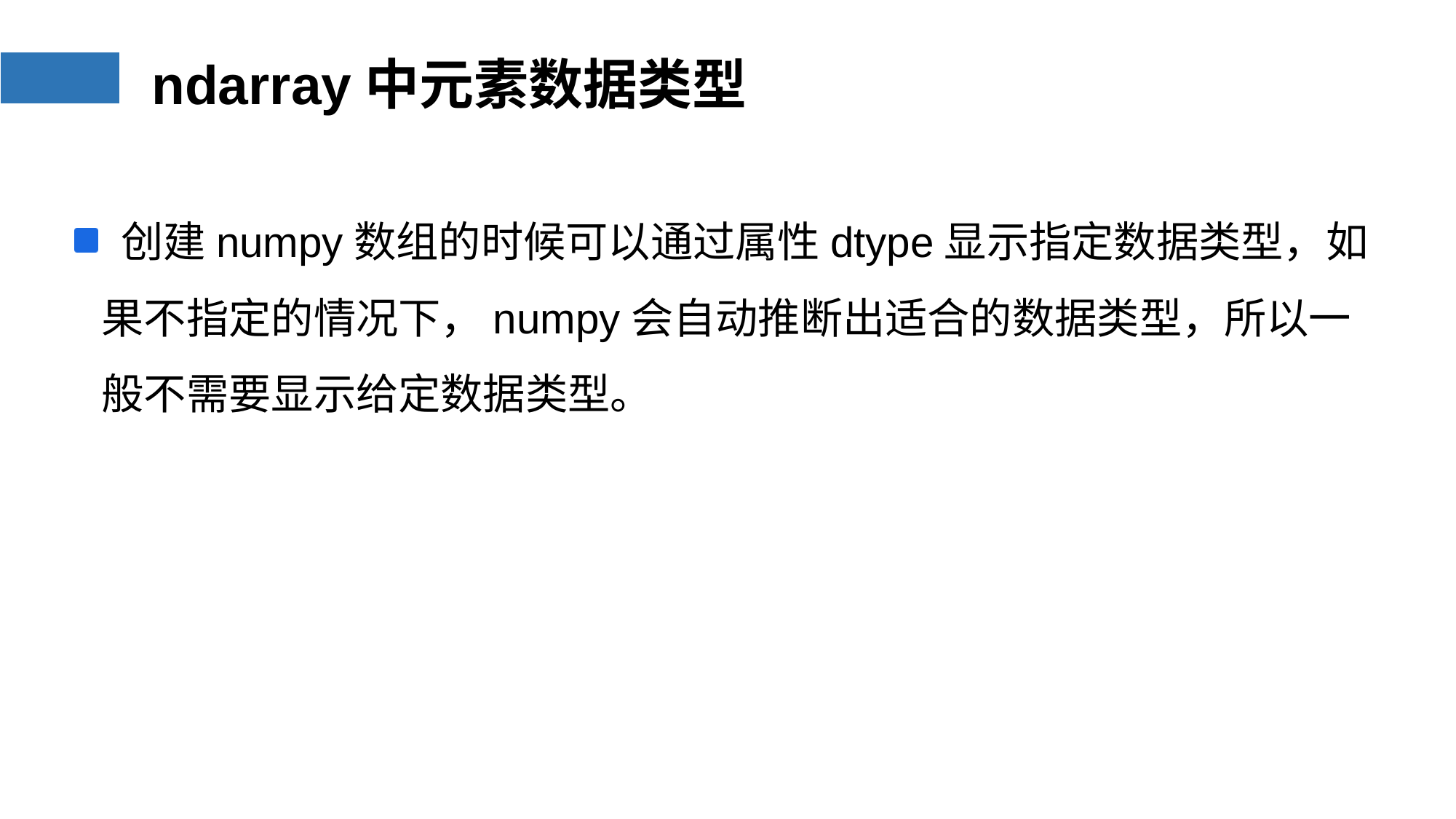

# ndarray中元素数据类型
 创建numpy数组的时候可以通过属性dtype显示指定数据类型，如果不指定的情况下，numpy会自动推断出适合的数据类型，所以一般不需要显示给定数据类型。